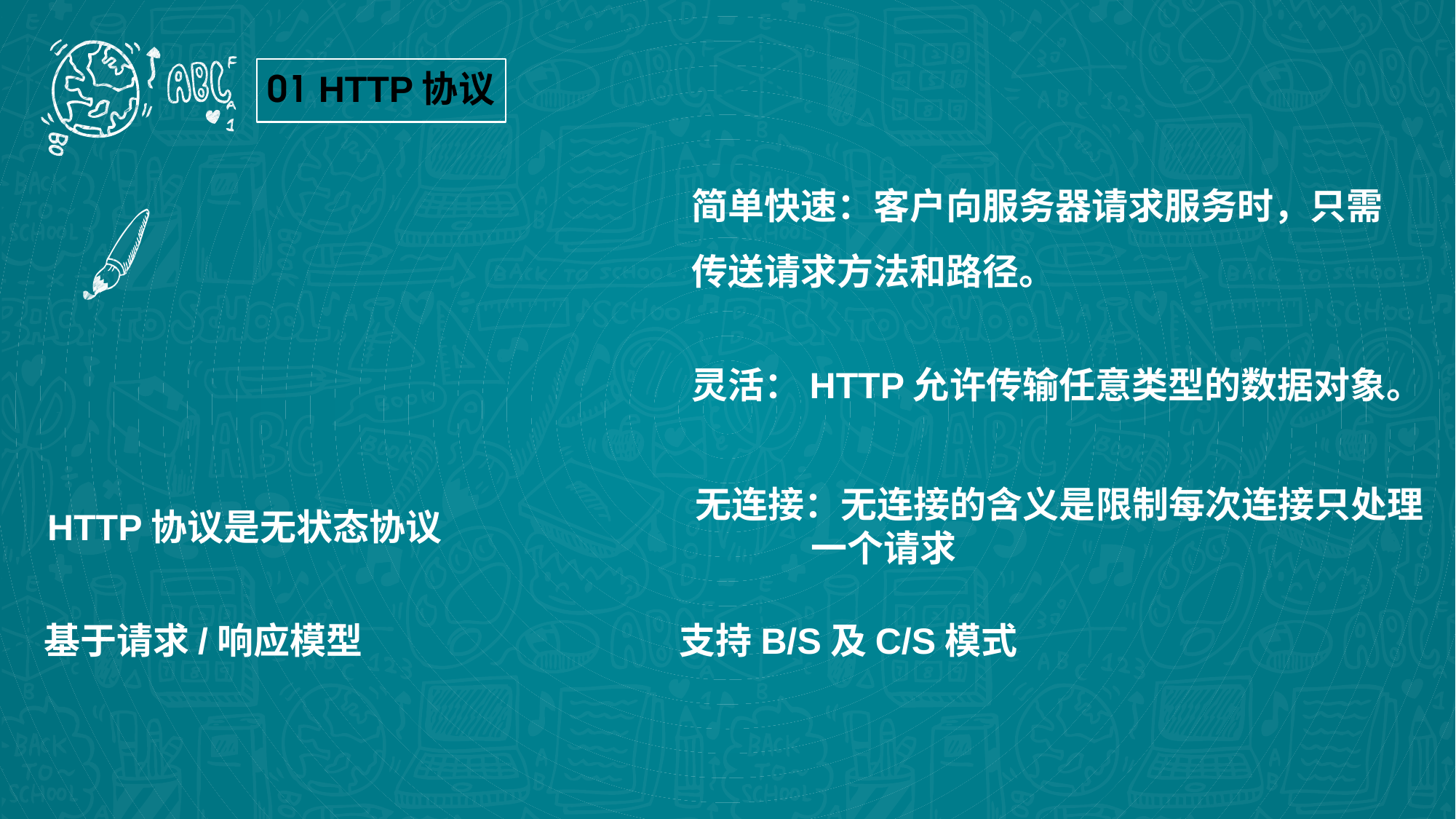

01 HTTP协议
简单快速：客户向服务器请求服务时，只需传送请求方法和路径。
主要特点

灵活：HTTP允许传输任意类型的数据对象。
无连接：无连接的含义是限制每次连接只处理
             一个请求
HTTP协议是无状态协议
基于请求/响应模型
支持B/S及C/S模式